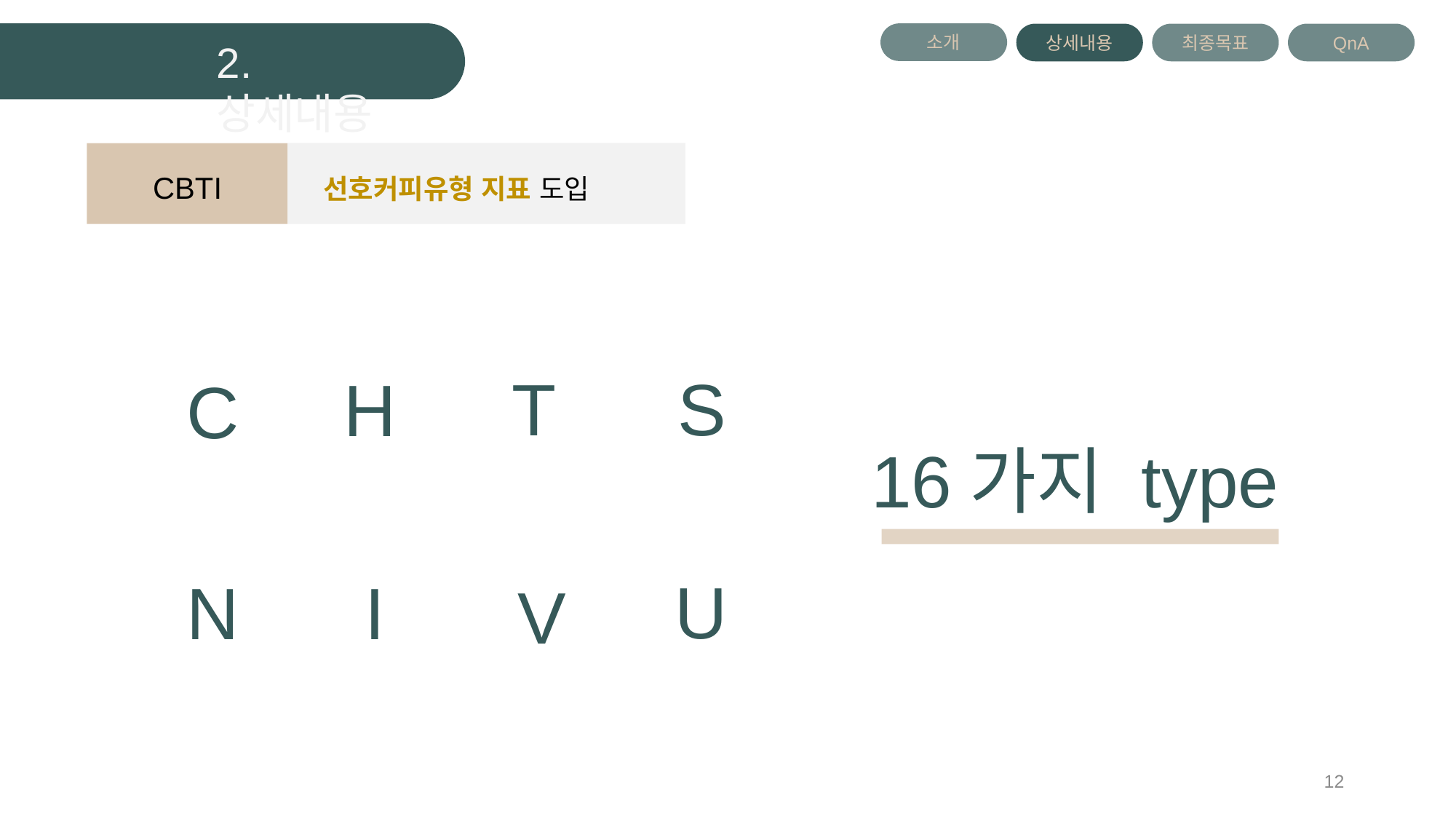

2. 상세내용
소개
QnA
상세내용
최종목표

CBTI
선호커피유형 지표 도입

 T
S
 H
 C
16가지 type

U
 I
 N
 V
12